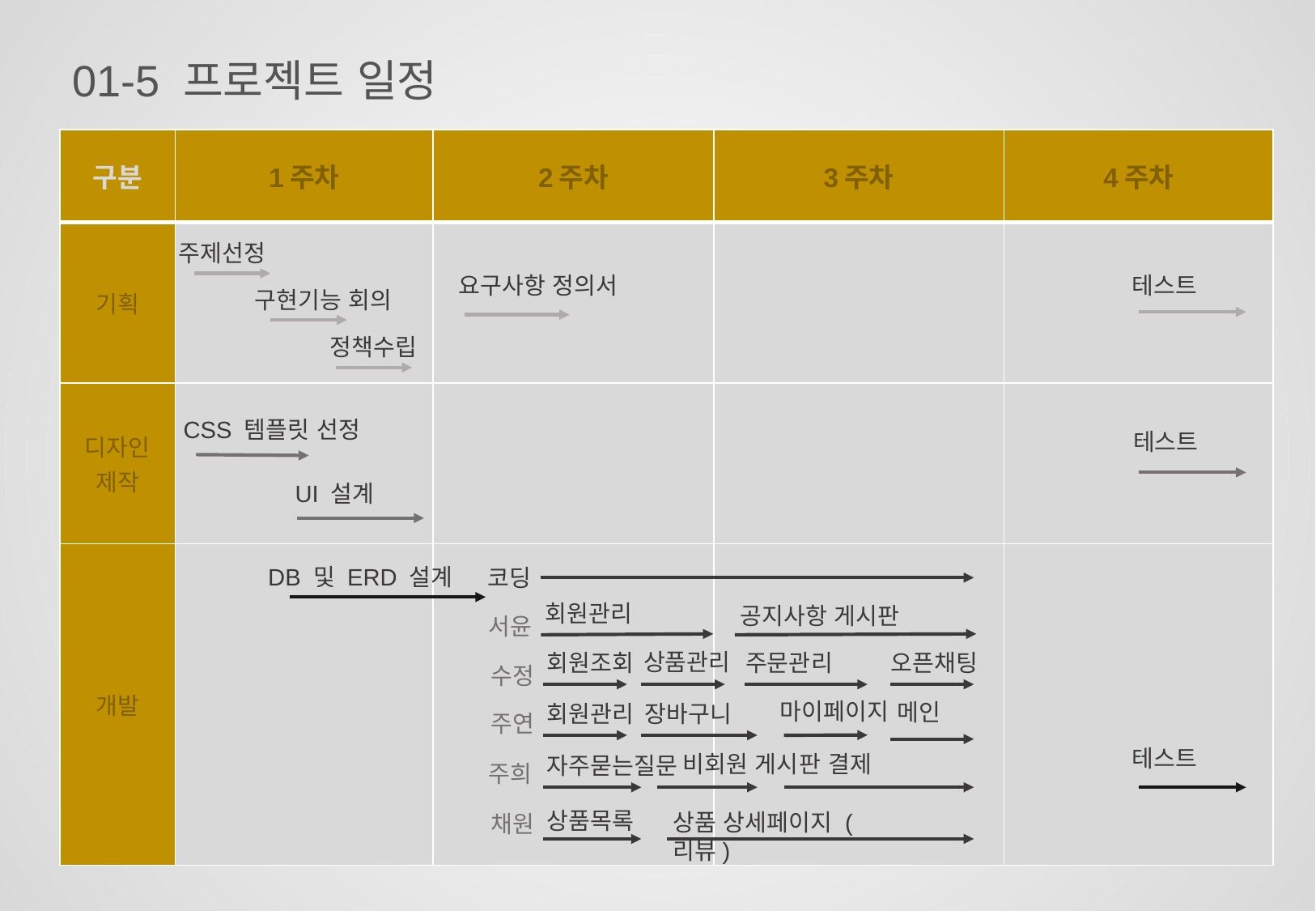

01-5 프로젝트 일정
| 구분 | 1주차 | 2주차 | 3주차 | 4주차 |
| --- | --- | --- | --- | --- |
| 기획 |  |  |  |  |
| 디자인 제작 |  |  |  |  |
| 개발 |  |  |  |  |
주제선정
요구사항 정의서
테스트
구현기능 회의
정책수립
CSS 템플릿 선정
테스트
UI 설계
DB 및 ERD 설계
코딩
회원관리
공지사항 게시판
서윤
상품관리
회원조회
오픈채팅
주문관리
수정
마이페이지
메인
장바구니
회원관리
주연
테스트
비회원 게시판
결제
자주묻는질문
주희
상품목록
상품 상세페이지 (리뷰)
채원